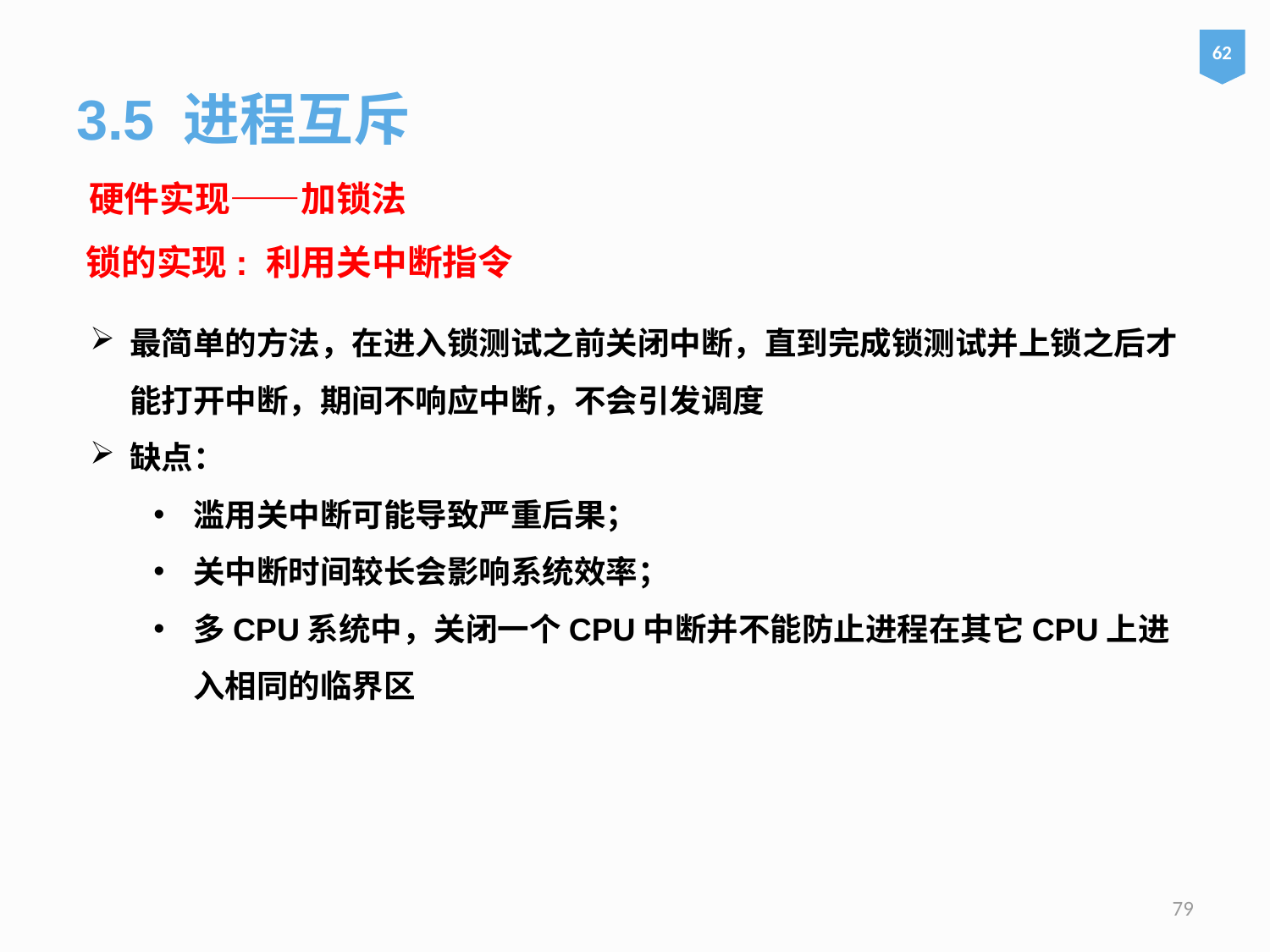

62
3.5 进程互斥
硬件实现——加锁法

锁的实现: 利用关中断指令

最简单的方法，在进入锁测试之前关闭中断，直到完成锁测试并上锁之后才能打开中断，期间不响应中断，不会引发调度
缺点：
滥用关中断可能导致严重后果；
关中断时间较长会影响系统效率；
多CPU系统中，关闭一个CPU中断并不能防止进程在其它CPU上进入相同的临界区

79